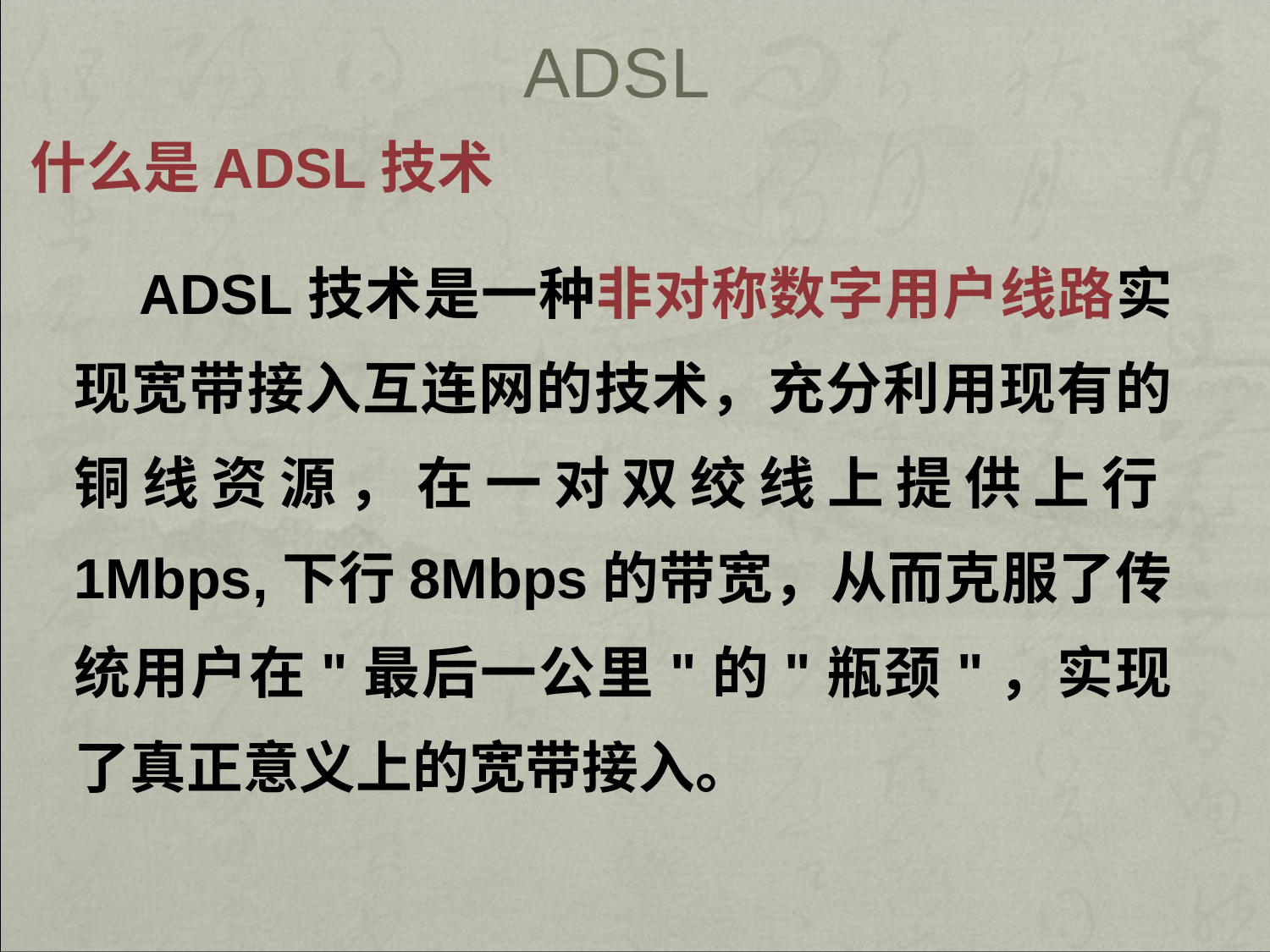

# ADSL
什么是ADSL技术
     ADSL技术是一种非对称数字用户线路实现宽带接入互连网的技术，充分利用现有的铜线资源，在一对双绞线上提供上行1Mbps,下行8Mbps的带宽，从而克服了传统用户在"最后一公里"的"瓶颈"，实现了真正意义上的宽带接入。